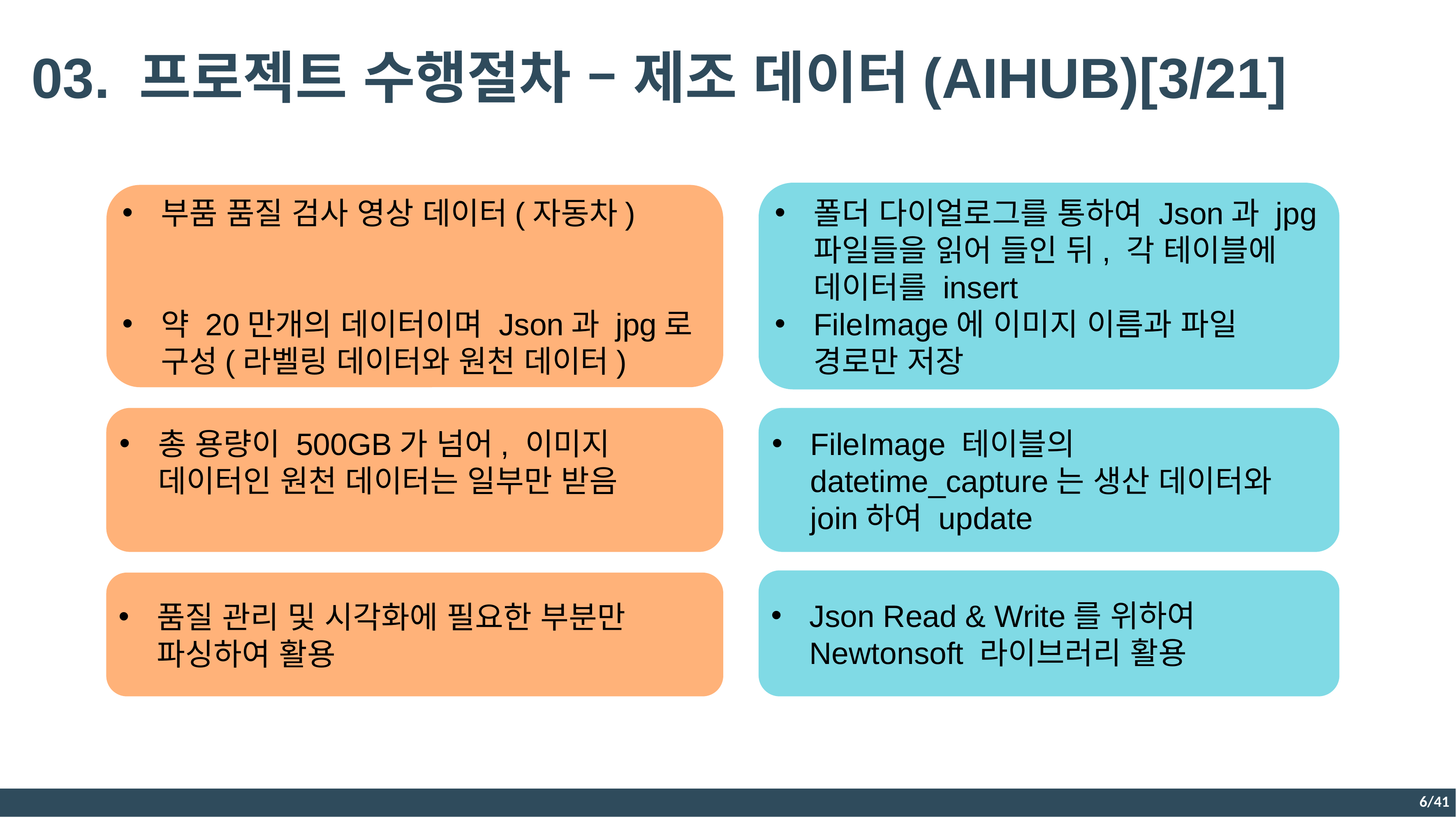

03. 프로젝트 수행절차 – 제조 데이터(AIHUB)[3/21]
폴더 다이얼로그를 통하여 Json과 jpg 파일들을 읽어 들인 뒤, 각 테이블에 데이터를 insert
FileImage에 이미지 이름과 파일 경로만 저장
부품 품질 검사 영상 데이터(자동차)

약 20만개의 데이터이며 Json과 jpg로 구성(라벨링 데이터와 원천 데이터)
FileImage 테이블의 datetime_capture는 생산 데이터와 join하여 update
총 용량이 500GB가 넘어, 이미지 데이터인 원천 데이터는 일부만 받음

Json Read & Write를 위하여 Newtonsoft 라이브러리 활용
품질 관리 및 시각화에 필요한 부분만 파싱하여 활용

6/41